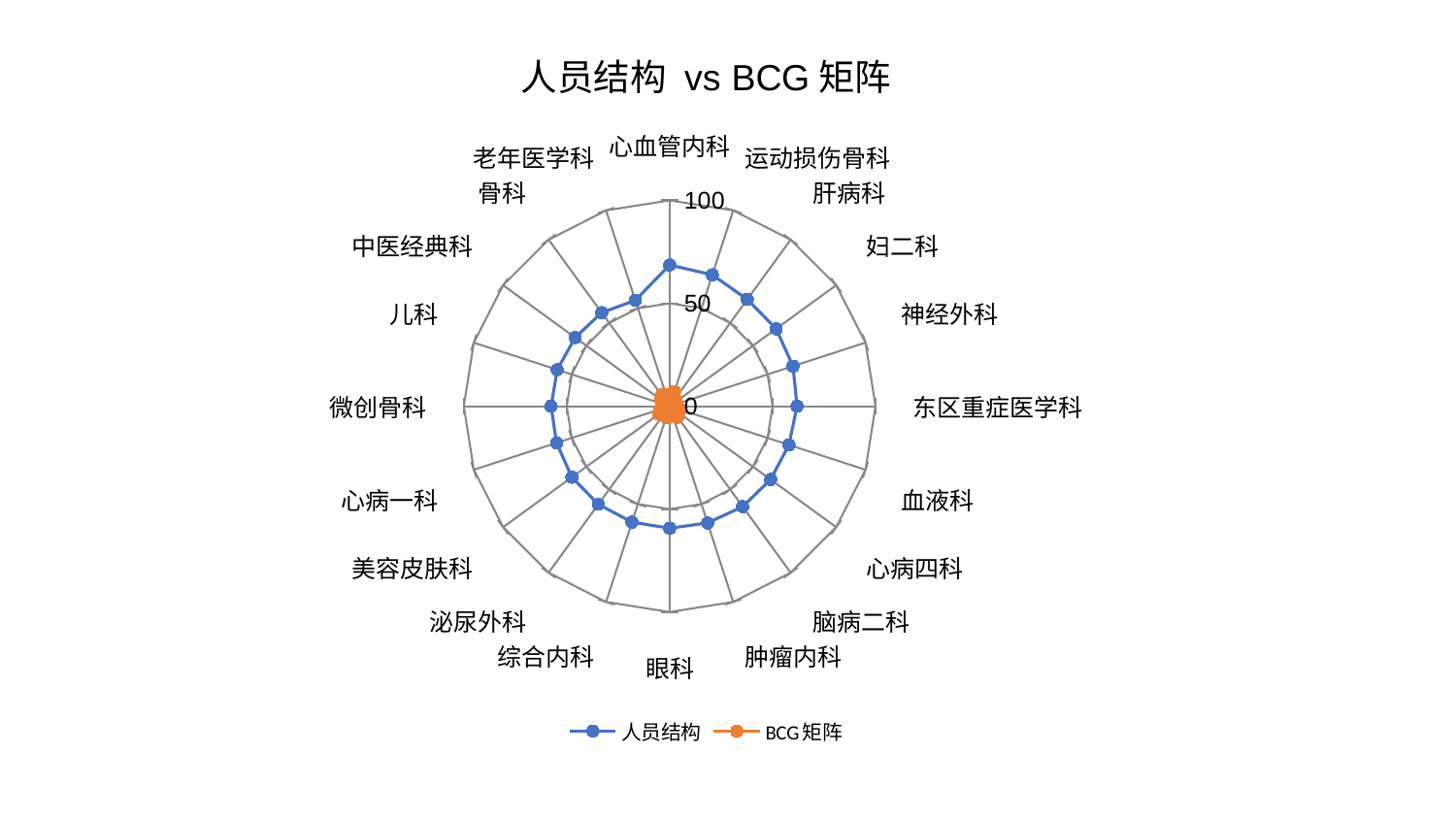

### Chart: 人员结构 vs BCG矩阵

| Category | 人员结构 | BCG矩阵 |
|---|---|---|
| 心血管内科 | 68.61442212244741 | 3.5222430130320435 |
| 运动损伤骨科 | 67.11376356019247 | 7.553396174520592 |
| 肝病科 | 64.14735606821992 | 4.442582423293836 |
| 妇二科 | 63.94935485272591 | 3.801385476393216 |
| 神经外科 | 63.01182611093675 | 3.2369533285647933 |
| 东区重症医学科 | 61.88731854516516 | 3.786947086611819 |
| 血液科 | 60.932941004704865 | 5.757333808240236 |
| 心病四科 | 60.633085401576444 | 2.6105075912099465 |
| 脑病二科 | 60.3328232792979 | 6.61070622325238 |
| 肿瘤内科 | 59.65133300111872 | 3.022457777598918 |
| 眼科 | 59.308834838237274 | 5.108337345115093 |
| 综合内科 | 59.243470012895344 | 5.703630036505306 |
| 泌尿外科 | 58.92482128217952 | 1.5896056885742076 |
| 美容皮肤科 | 58.71924187054746 | 6.546105628525593 |
| 心病一科 | 57.76261880230392 | 4.8595579564313525 |
| 微创骨科 | 57.592125064467545 | 2.2969442295703653 |
| 儿科 | 57.40997198331998 | 2.6041921924079547 |
| 中医经典科 | 56.776863513622786 | 5.527868027107198 |
| 骨科 | 56.193512596878605 | 6.759592677072523 |
| 老年医学科 | 54.083083511750246 | 5.985208037540862 |
50